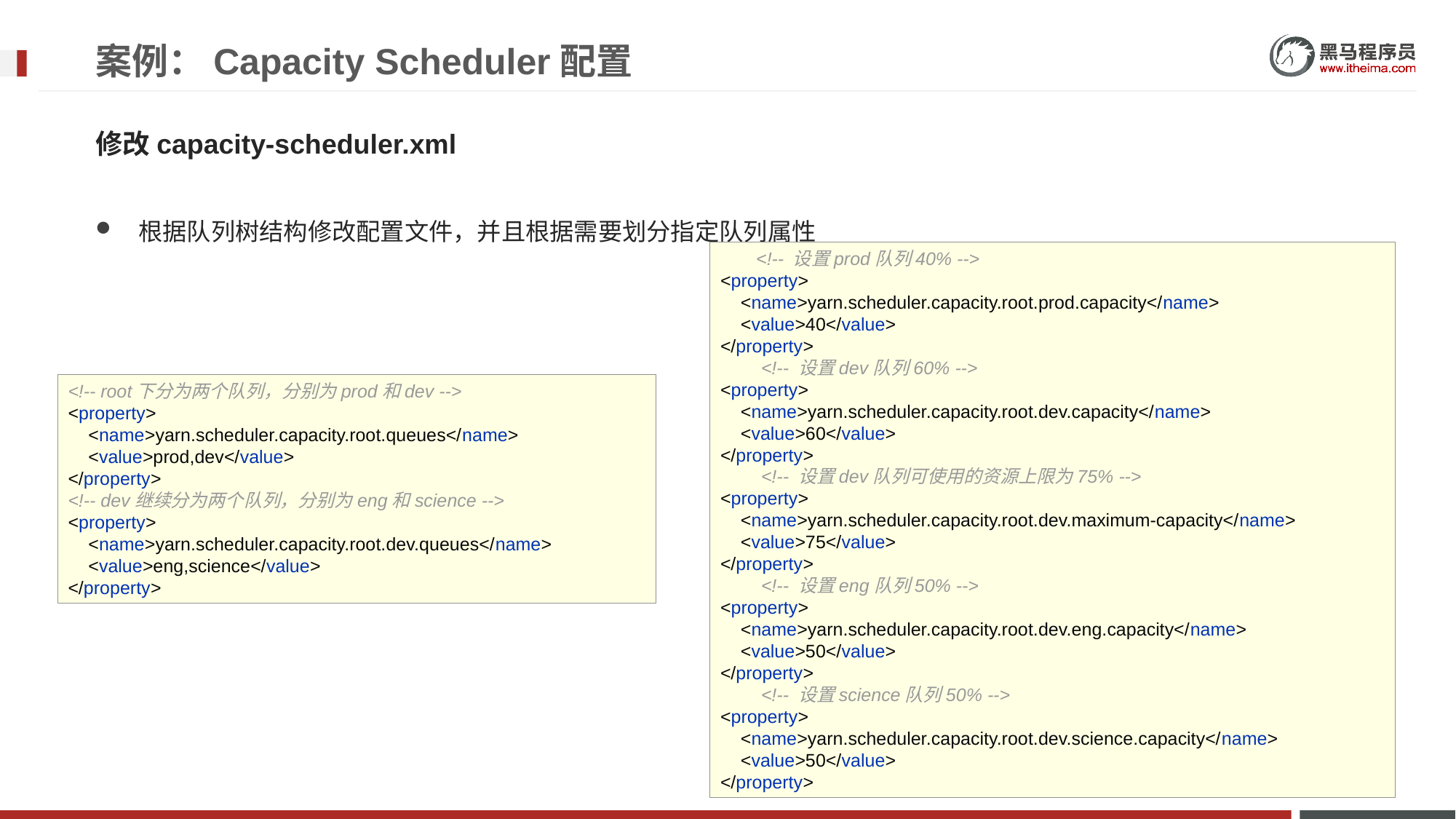

# 案例：Capacity Scheduler配置
修改capacity-scheduler.xml
根据队列树结构修改配置文件，并且根据需要划分指定队列属性
       <!-- 设置prod队列40% -->
<property>
    <name>yarn.scheduler.capacity.root.prod.capacity</name>
    <value>40</value>
</property>
        <!-- 设置dev队列60% -->
<property>
    <name>yarn.scheduler.capacity.root.dev.capacity</name>
    <value>60</value>
</property>
        <!-- 设置dev队列可使用的资源上限为75% -->
<property>
    <name>yarn.scheduler.capacity.root.dev.maximum-capacity</name>
    <value>75</value>
</property>
        <!-- 设置eng队列50% -->
<property>
    <name>yarn.scheduler.capacity.root.dev.eng.capacity</name>
    <value>50</value>
</property>
        <!-- 设置science队列50% -->
<property>
    <name>yarn.scheduler.capacity.root.dev.science.capacity</name>
    <value>50</value>
</property>
<!-- root下分为两个队列，分别为prod和dev -->
<property>
    <name>yarn.scheduler.capacity.root.queues</name>
    <value>prod,dev</value>
</property>
<!-- dev继续分为两个队列，分别为eng和science -->
<property>
    <name>yarn.scheduler.capacity.root.dev.queues</name>
    <value>eng,science</value>
</property>